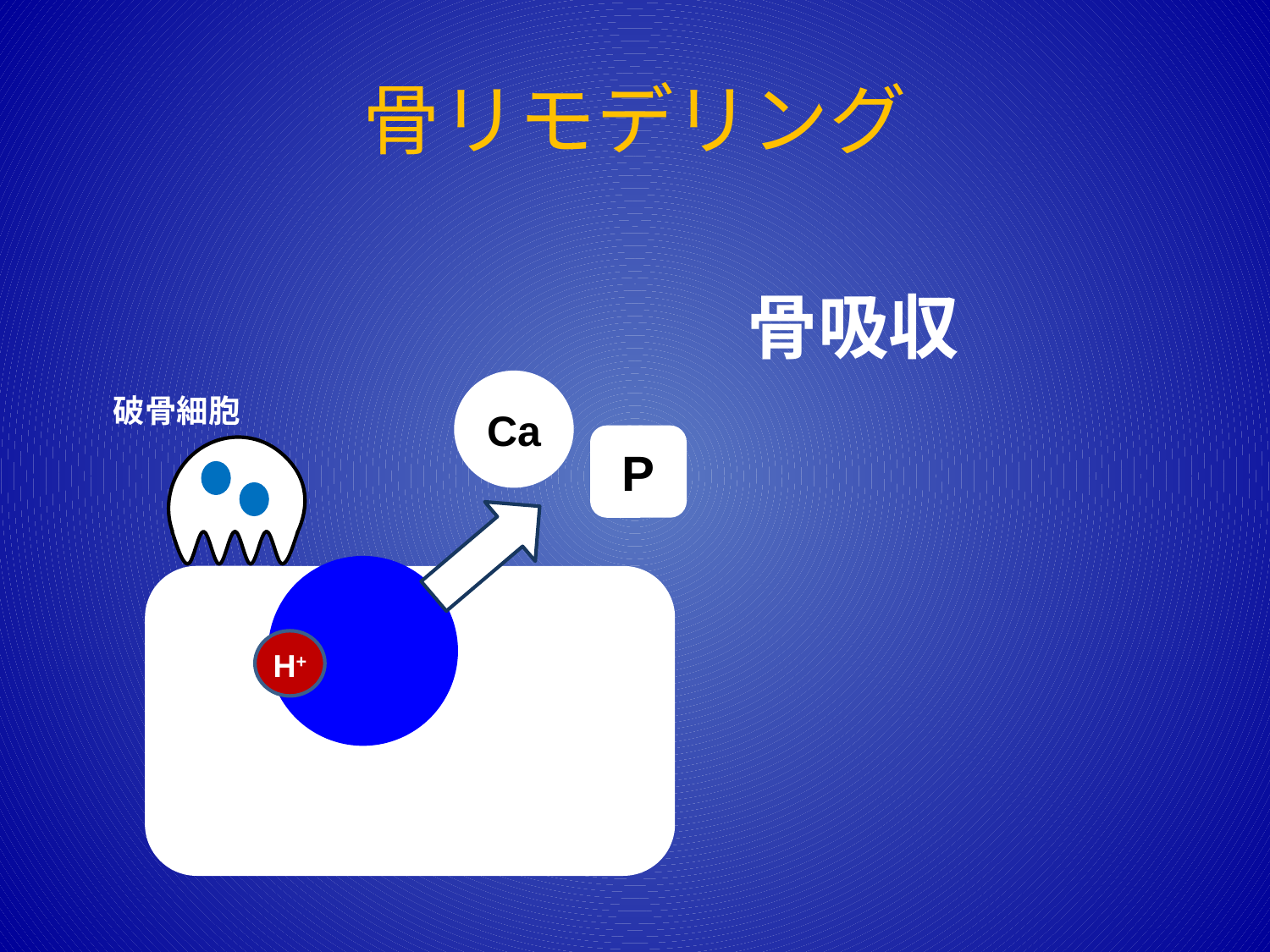

# 骨リモデリング
骨吸収
Ca
破骨細胞
P

H+